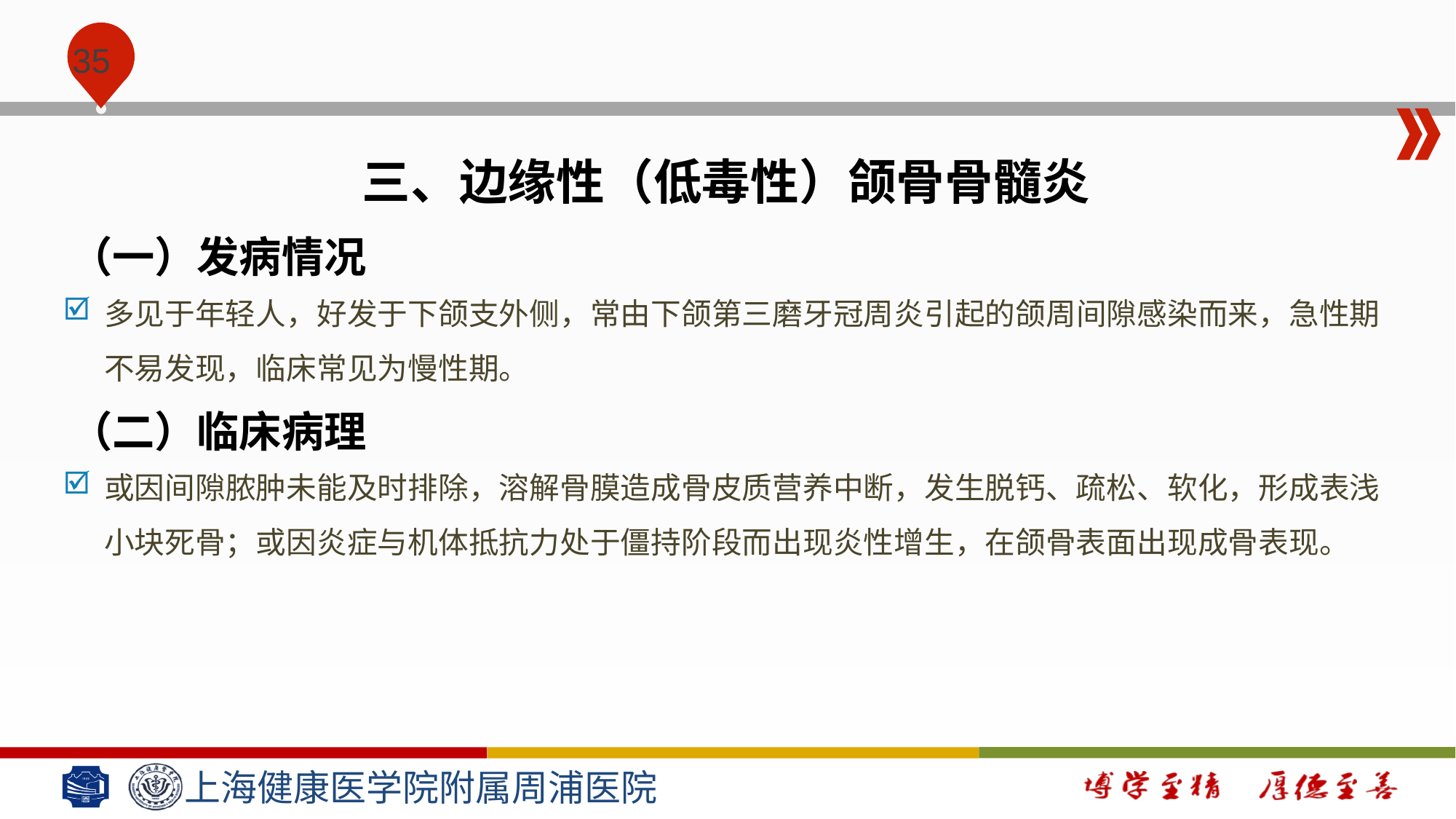

#
三、边缘性（低毒性）颌骨骨髓炎
（一）发病情况
多见于年轻人，好发于下颌支外侧，常由下颌第三磨牙冠周炎引起的颌周间隙感染而来，急性期不易发现，临床常见为慢性期。
（二）临床病理
或因间隙脓肿未能及时排除，溶解骨膜造成骨皮质营养中断，发生脱钙、疏松、软化，形成表浅小块死骨；或因炎症与机体抵抗力处于僵持阶段而出现炎性增生，在颌骨表面出现成骨表现。